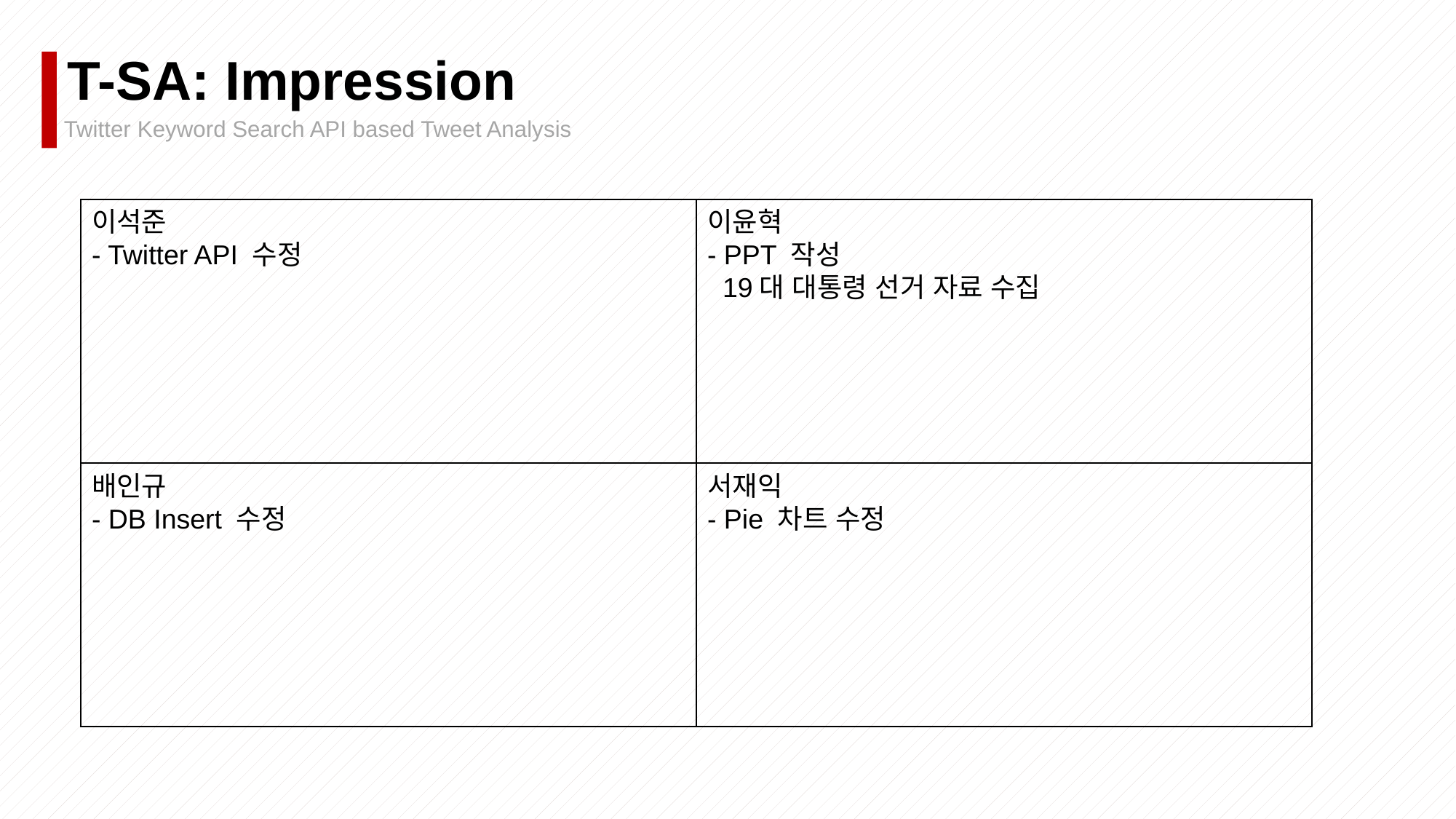

T-SA: Impression

Twitter Keyword Search API based Tweet Analysis
이석준
- Twitter API 수정

이윤혁
- PPT 작성
  19대 대통령 선거 자료 수집

배인규
- DB Insert 수정

서재익
- Pie 차트 수정